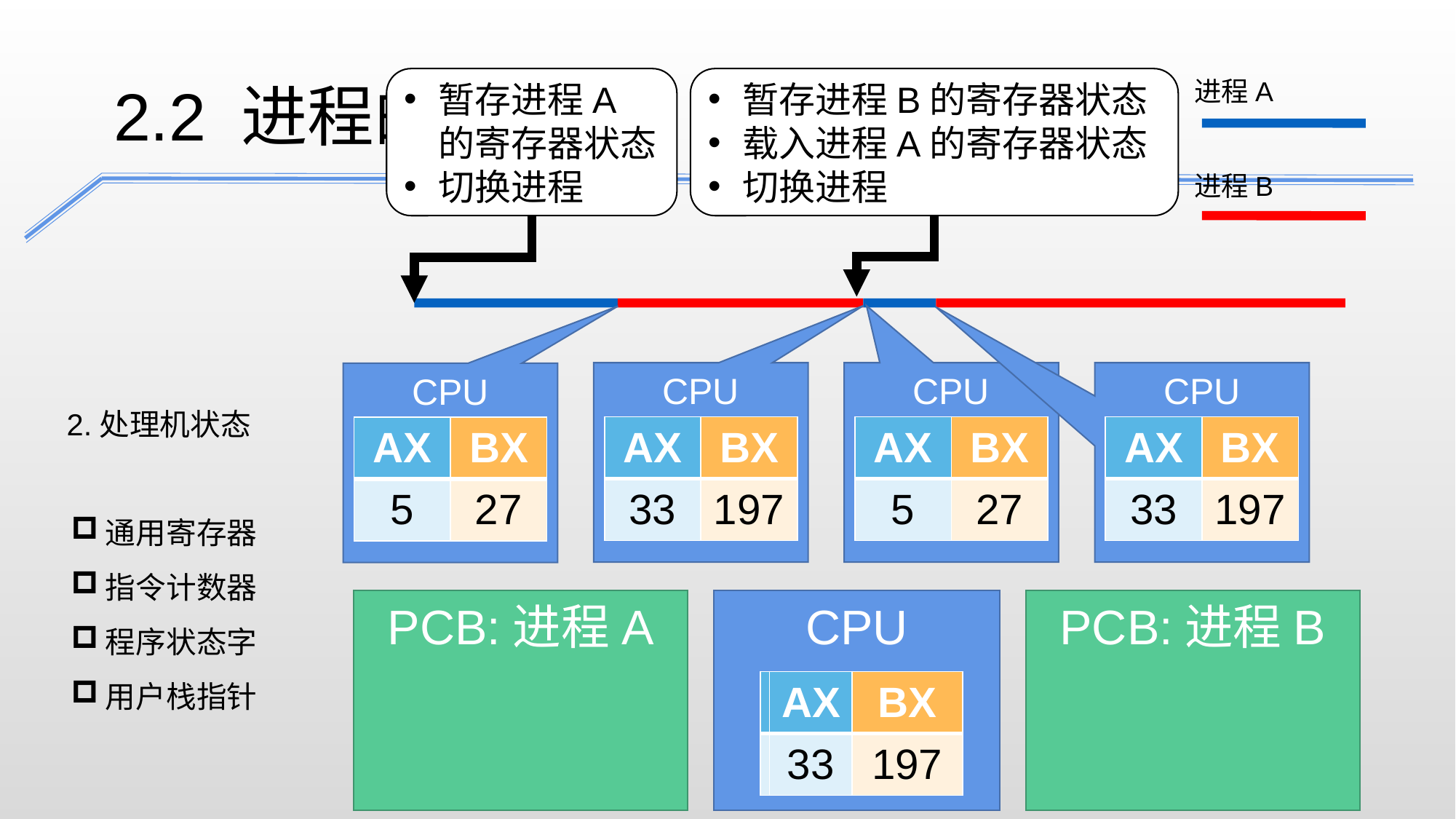

进程A
2.2 进程的描述
暂存进程A的寄存器状态
切换进程
暂存进程B的寄存器状态
载入进程A的寄存器状态
切换进程

进程B

CPU
CPU
CPU
CPU
2.处理机状态

| AX | BX |
| --- | --- |
| 33 | 197 |
| AX | BX |
| --- | --- |
| 5 | 27 |
| AX | BX |
| --- | --- |
| 33 | 197 |
| AX | BX |
| --- | --- |
| 5 | 27 |
通用寄存器
指令计数器
程序状态字
用户栈指针
PCB:进程A
CPU
PCB:进程B
| AX | BX |
| --- | --- |
| 5 | 27 |
| AX | BX |
| --- | --- |
| 33 | 197 |